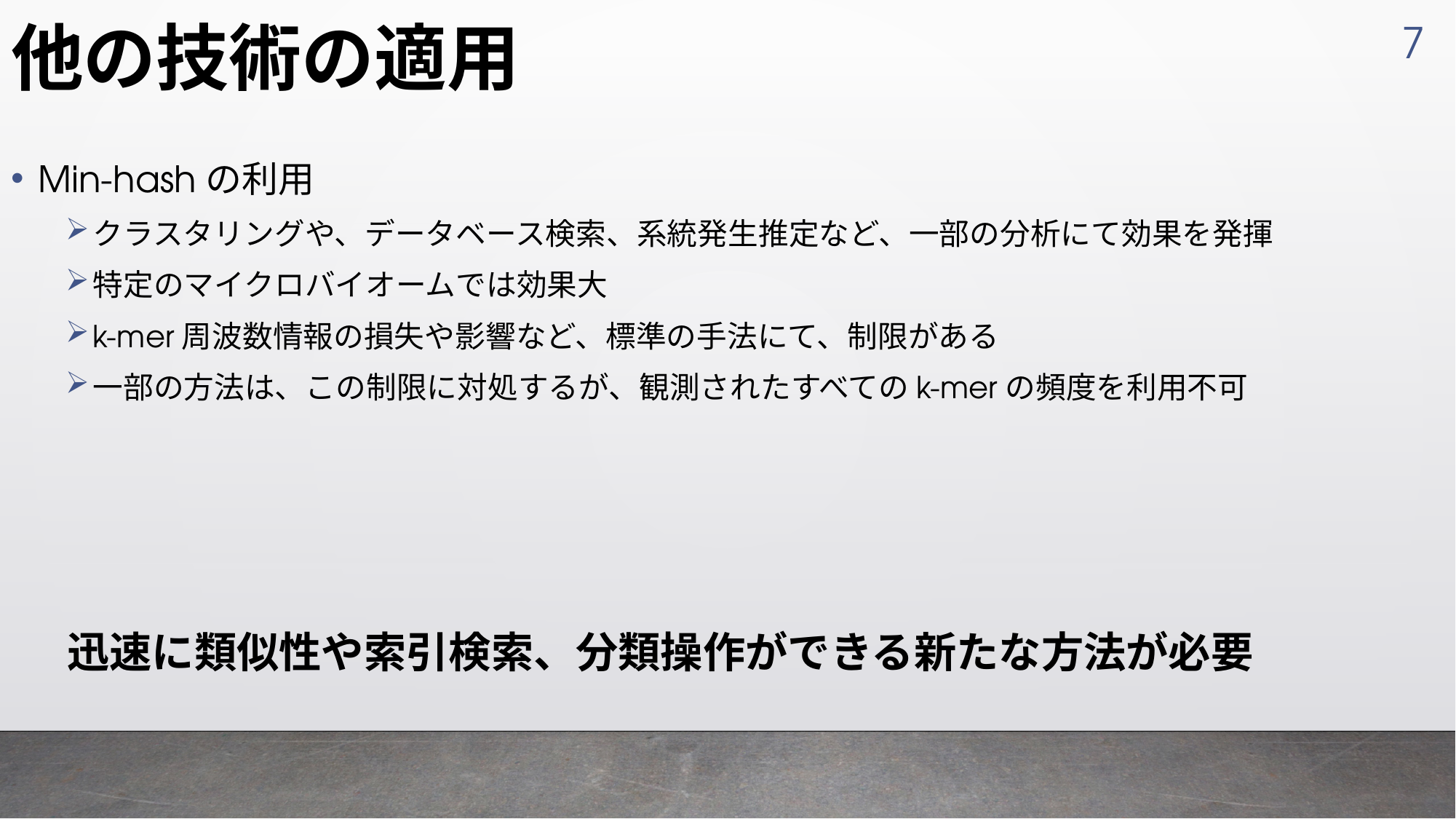

7
# 他の技術の適用
Min-hashの利用
クラスタリングや、データベース検索、系統発生推定など、一部の分析にて効果を発揮
特定のマイクロバイオームでは効果大
k-mer周波数情報の損失や影響など、標準の手法にて、制限がある
一部の方法は、この制限に対処するが、観測されたすべてのk-merの頻度を利用不可

迅速に類似性や索引検索、分類操作ができる新たな方法が必要